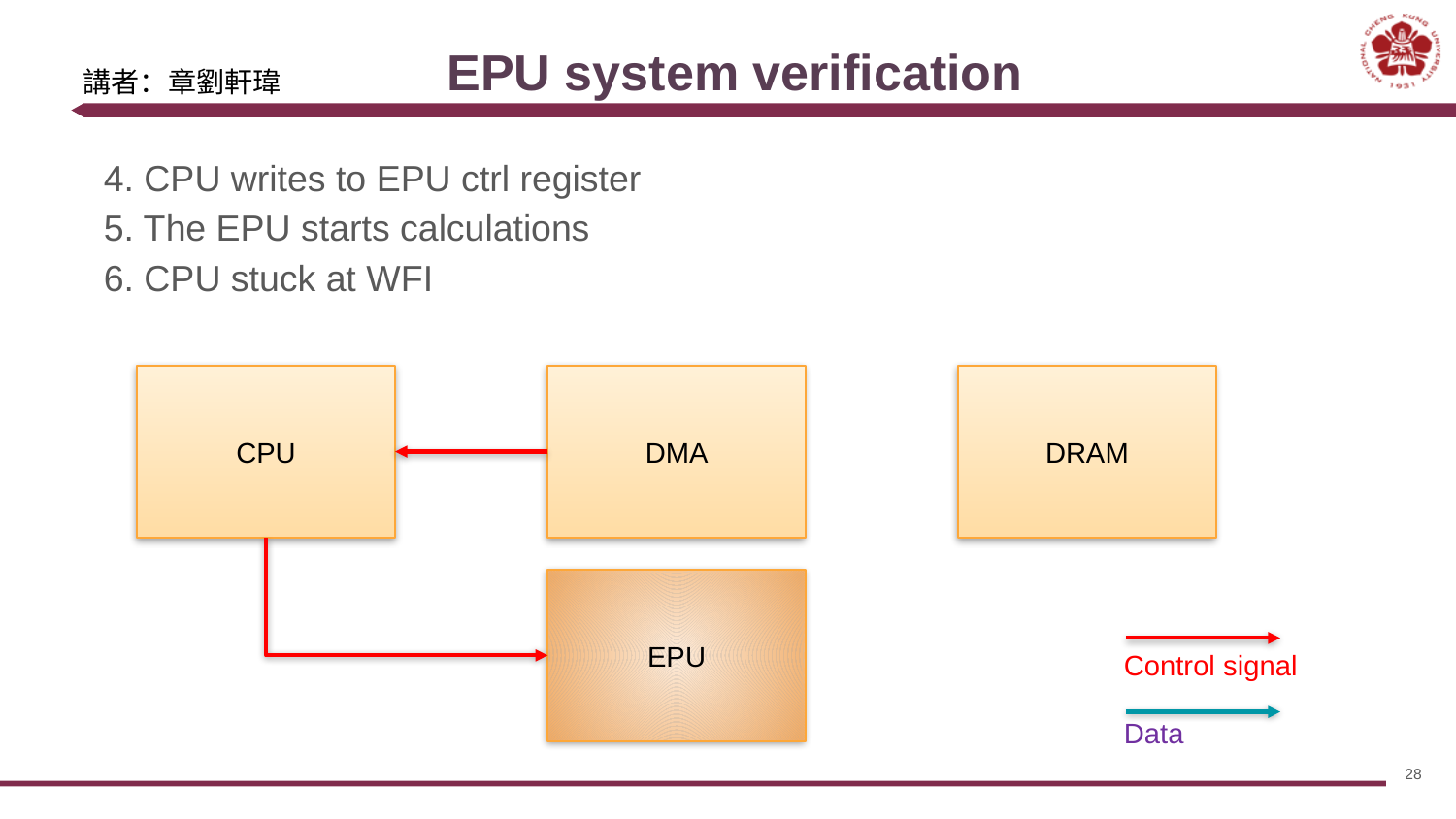

# EPU system verification
講者：章劉軒瑋

4. CPU writes to EPU ctrl register
5. The EPU starts calculations
6. CPU stuck at WFI

CPU
DMA
DRAM
EPU

Control signal

Data
28